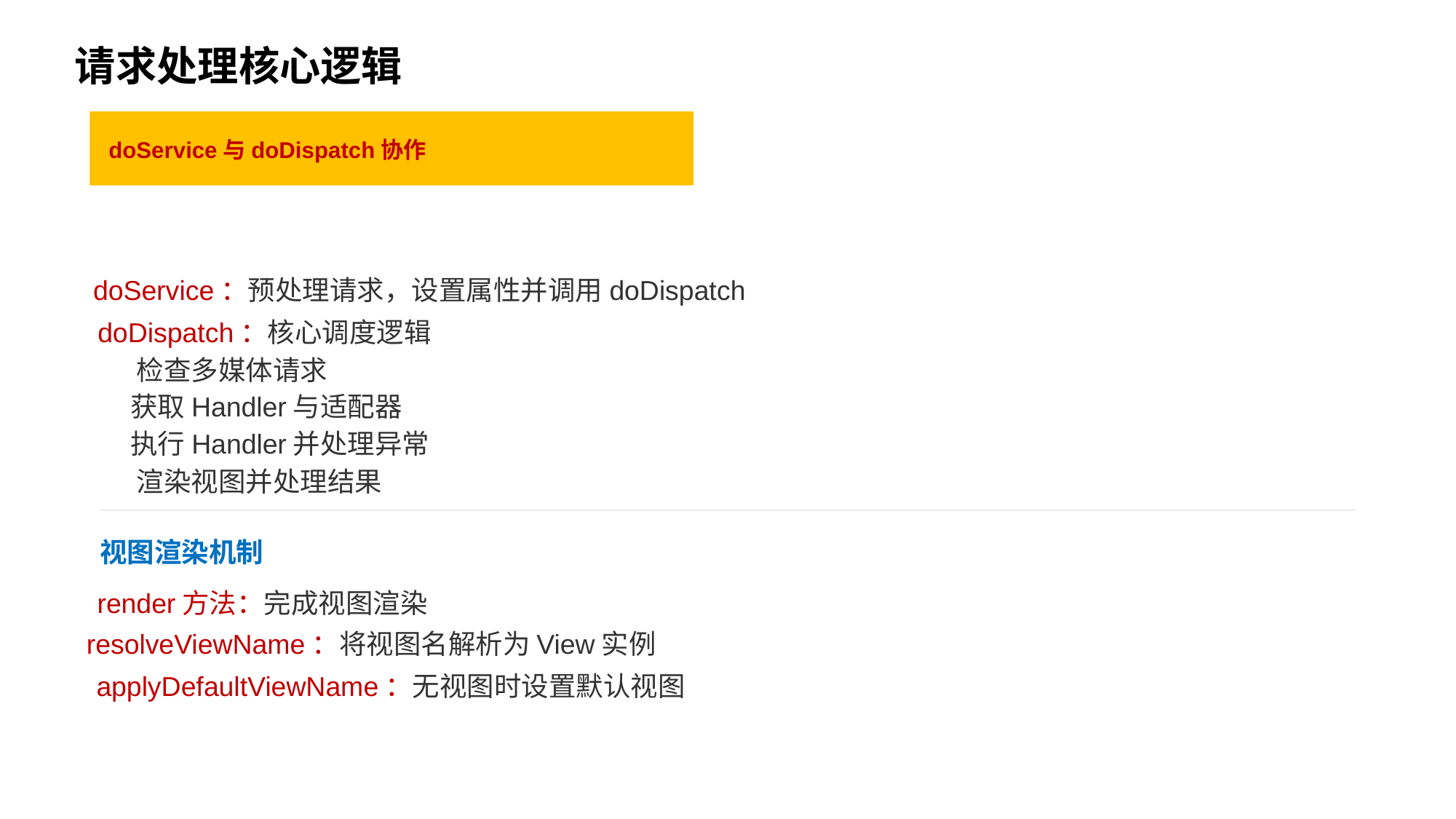

请求处理核心逻辑

doService与doDispatch协作
doService：预处理请求，设置属性并调用doDispatch
doDispatch：核心调度逻辑
检查多媒体请求
获取Handler与适配器
执行Handler并处理异常
渲染视图并处理结果

视图渲染机制
render方法：完成视图渲染
resolveViewName：将视图名解析为View实例
applyDefaultViewName：无视图时设置默认视图